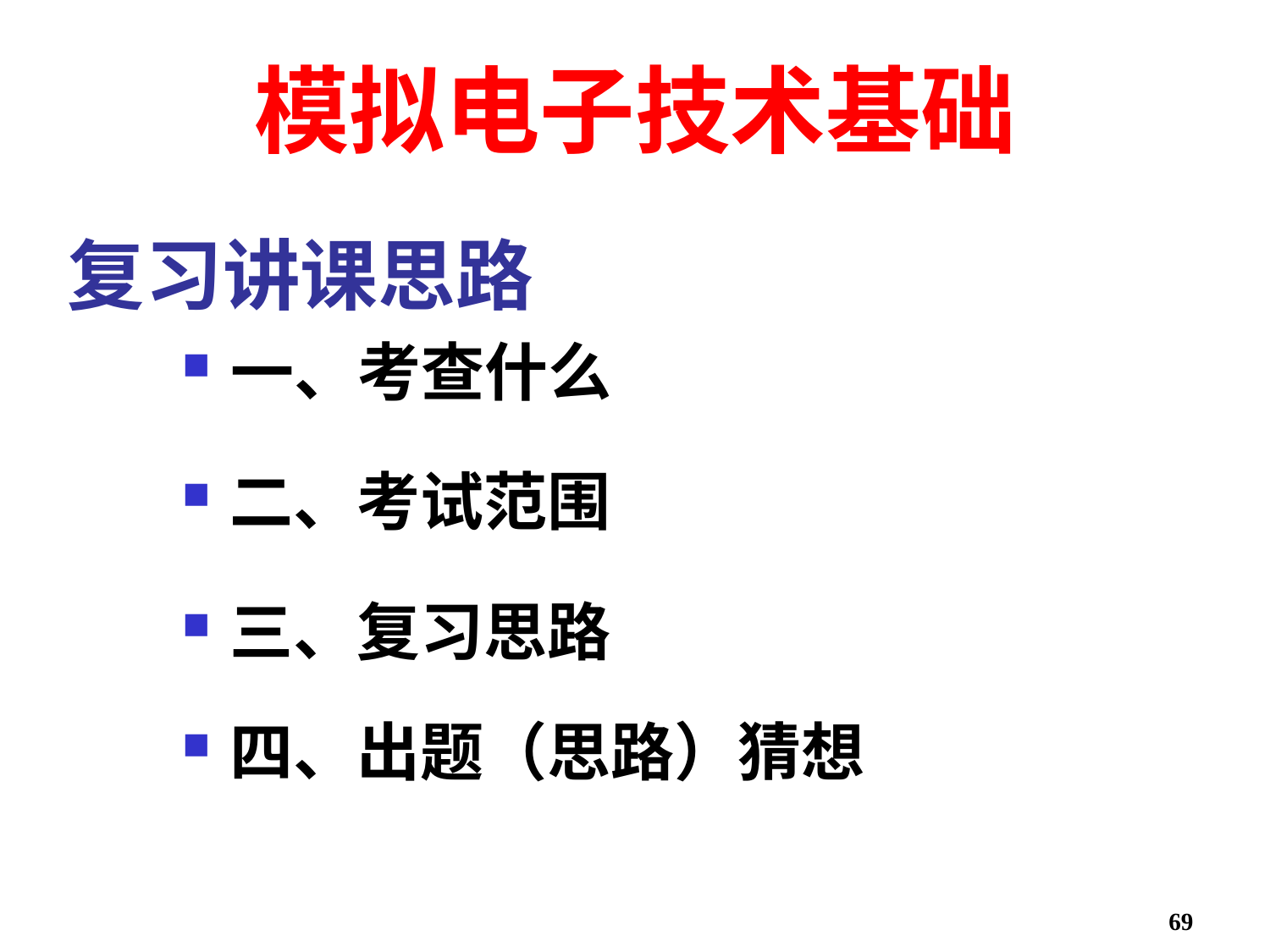

模拟电子技术基础
# 复习讲课思路
一、考查什么
二、考试范围
三、复习思路
四、出题（思路）猜想
69